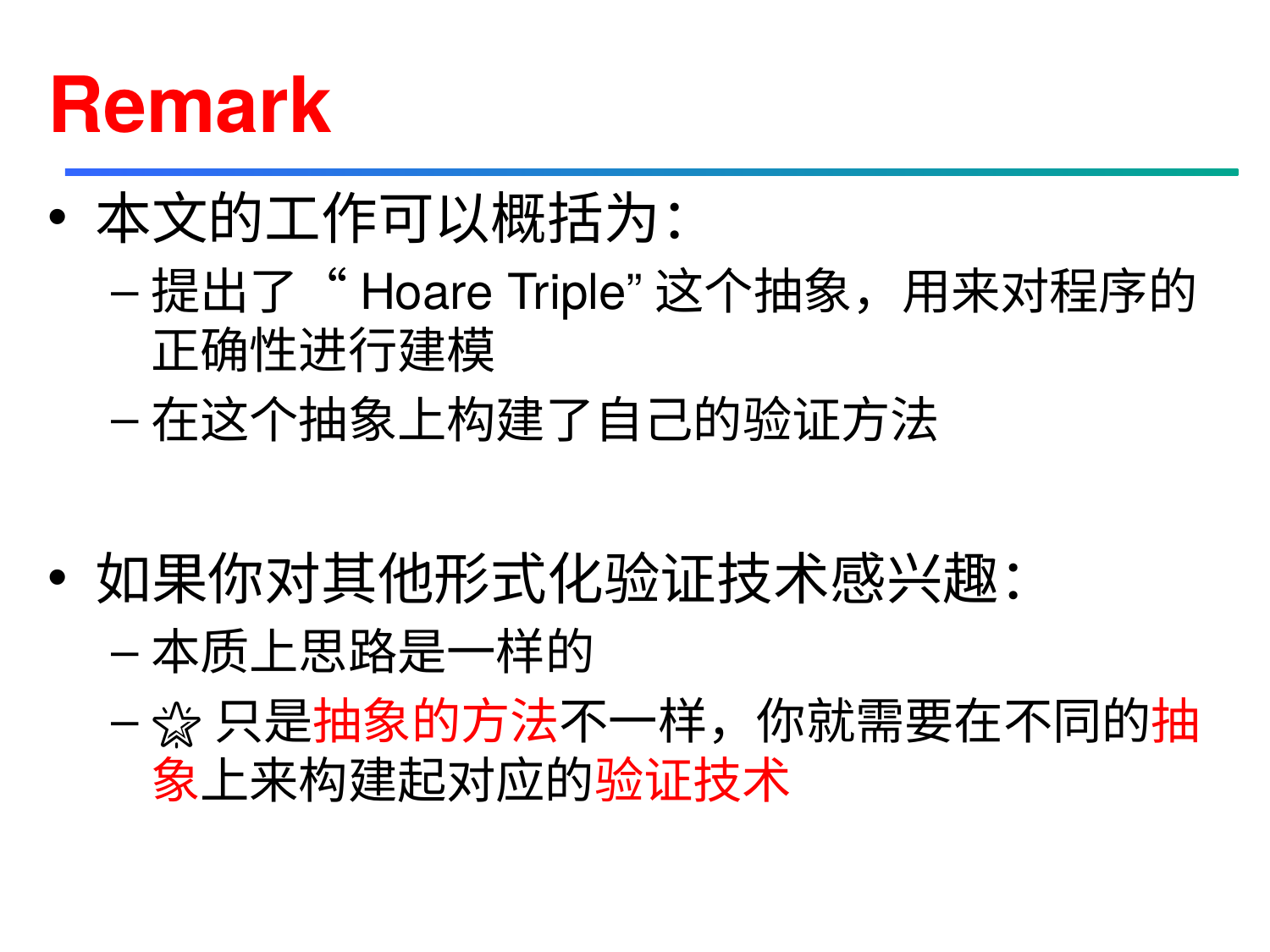

# Remark
本文的工作可以概括为：
提出了“Hoare Triple”这个抽象，用来对程序的正确性进行建模
在这个抽象上构建了自己的验证方法

如果你对其他形式化验证技术感兴趣：
本质上思路是一样的
🌟只是抽象的方法不一样，你就需要在不同的抽象上来构建起对应的验证技术